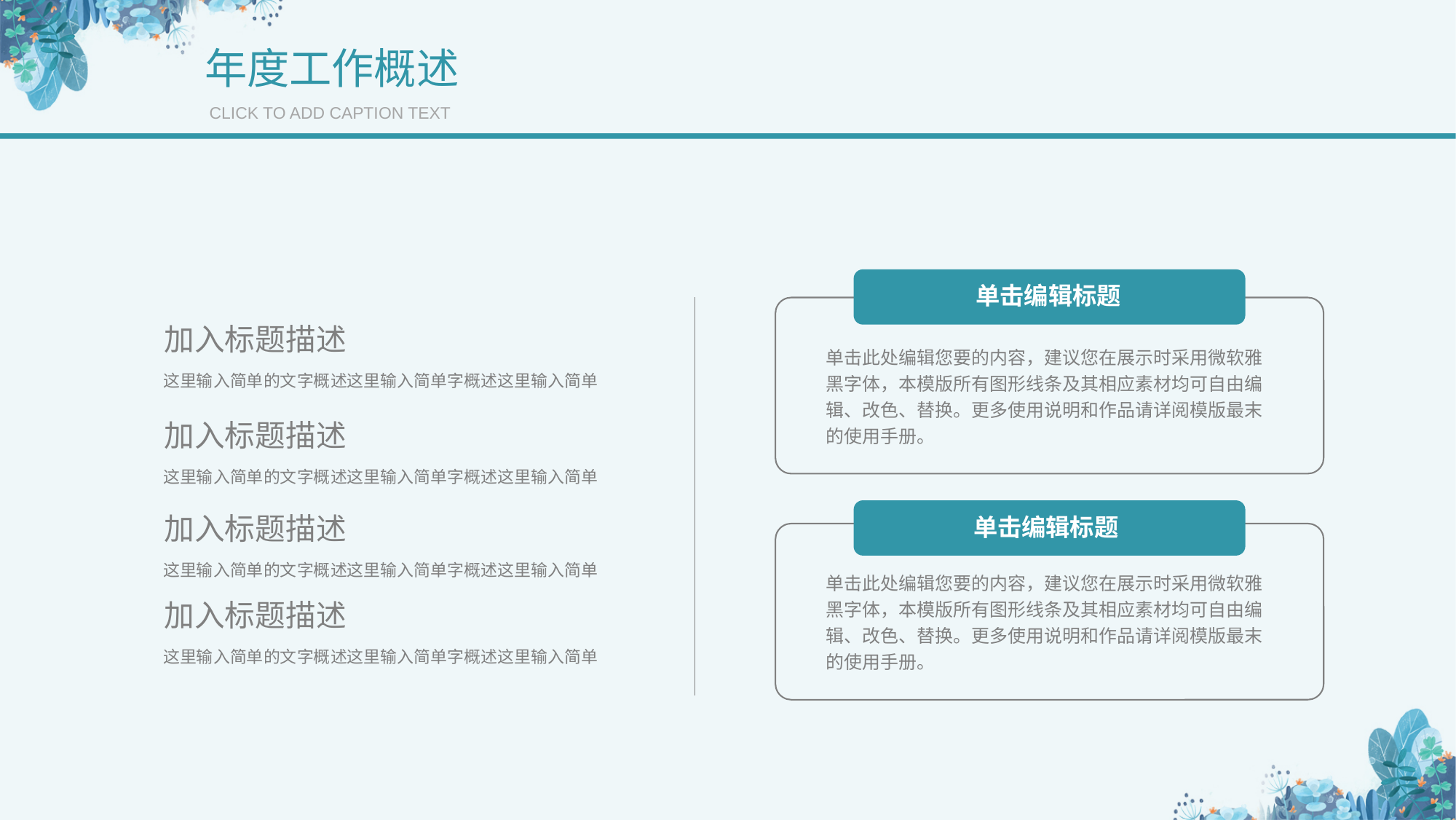

年度工作概述
CLICK TO ADD CAPTION TEXT

单击编辑标题

加入标题描述
单击此处编辑您要的内容，建议您在展示时采用微软雅黑字体，本模版所有图形线条及其相应素材均可自由编辑、改色、替换。更多使用说明和作品请详阅模版最末的使用手册。
这里输入简单的文字概述这里输入简单字概述这里输入简单
加入标题描述
这里输入简单的文字概述这里输入简单字概述这里输入简单

加入标题描述
单击编辑标题

这里输入简单的文字概述这里输入简单字概述这里输入简单
单击此处编辑您要的内容，建议您在展示时采用微软雅黑字体，本模版所有图形线条及其相应素材均可自由编辑、改色、替换。更多使用说明和作品请详阅模版最末的使用手册。
加入标题描述
这里输入简单的文字概述这里输入简单字概述这里输入简单